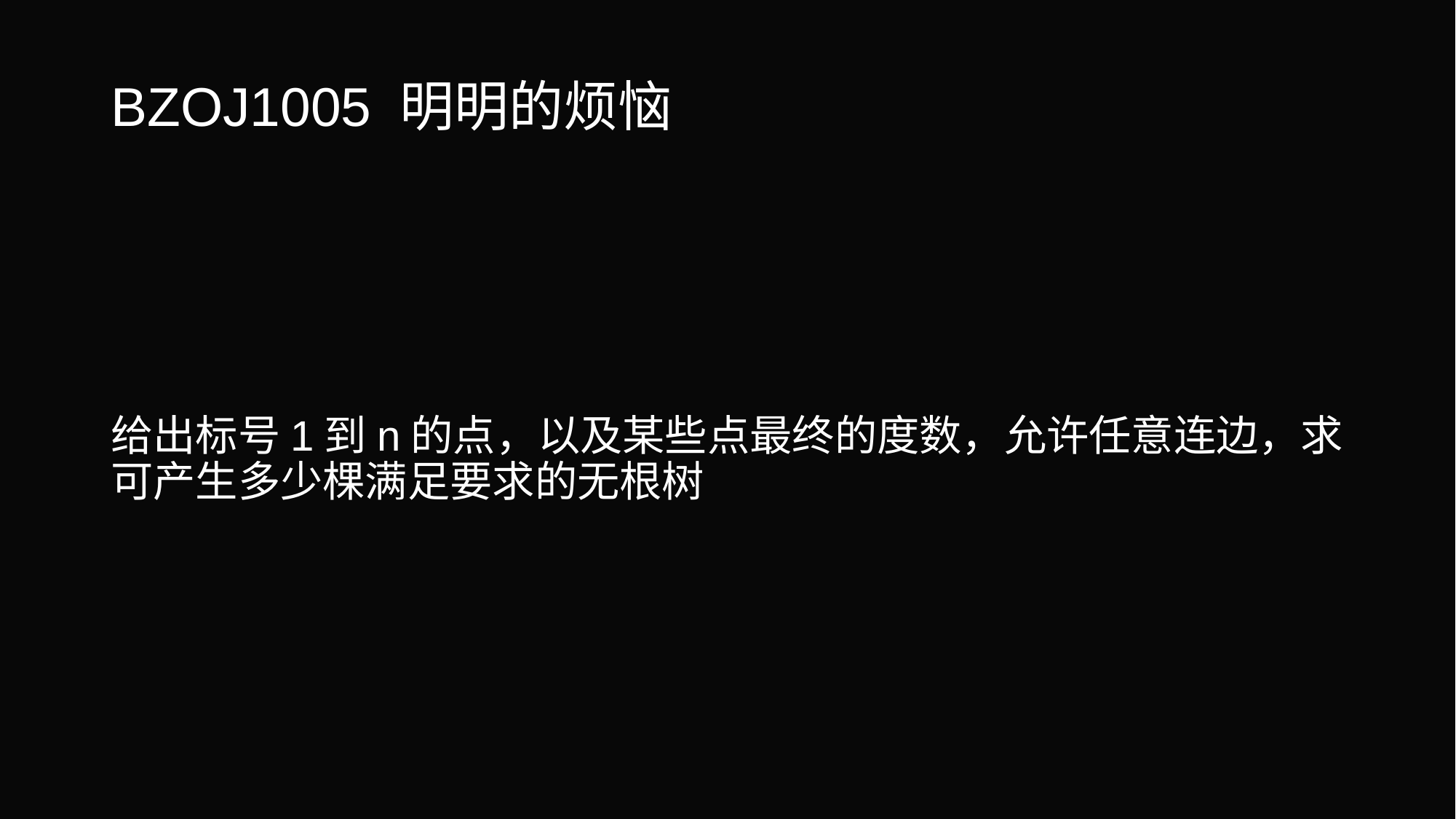

# BZOJ1005 明明的烦恼
给出标号1到n的点，以及某些点最终的度数，允许任意连边，求可产生多少棵满足要求的无根树